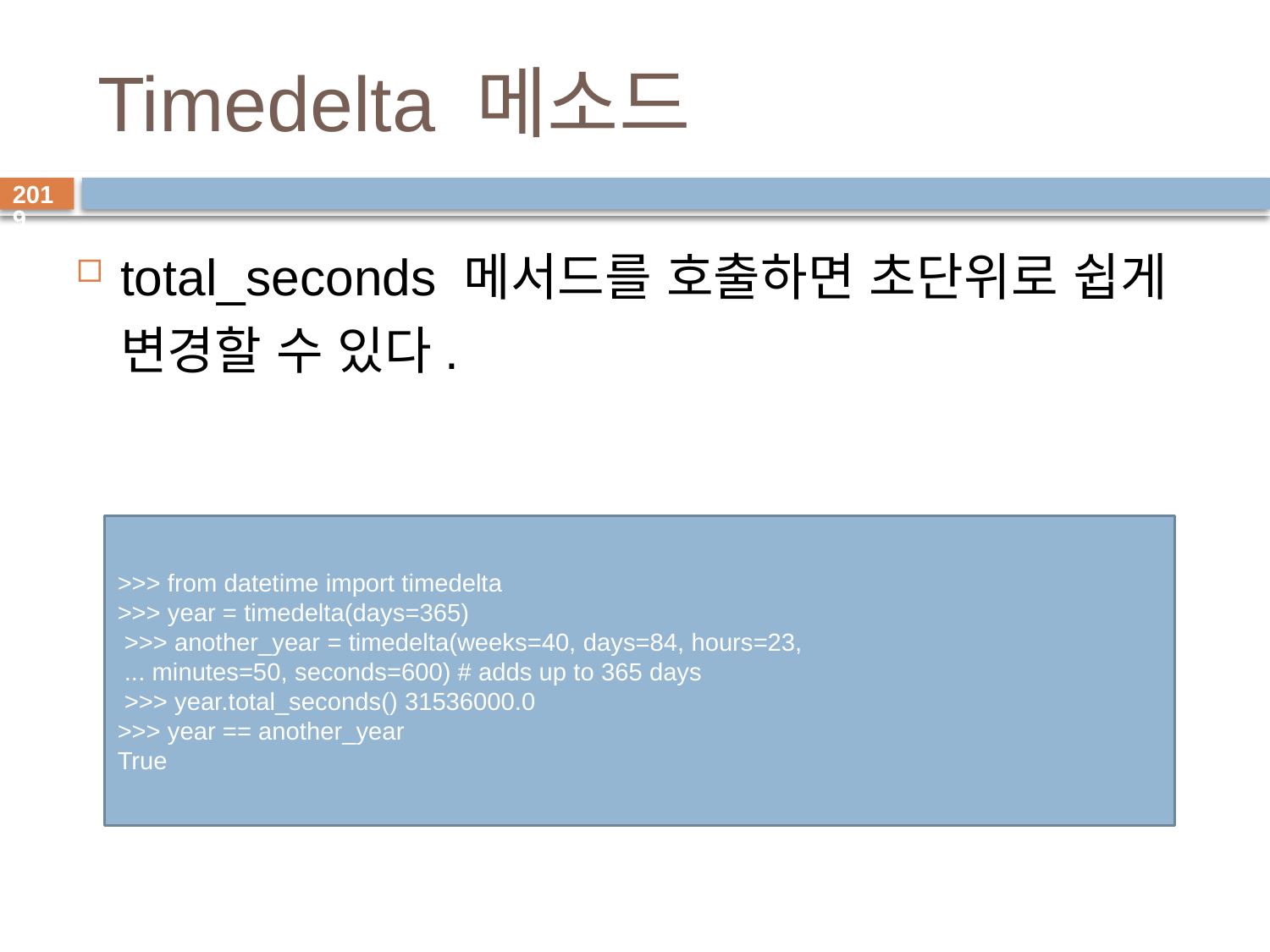

# Timedelta 메소드
2019
total_seconds 메서드를 호출하면 초단위로 쉽게 변경할 수 있다.

>>> from datetime import timedelta
>>> year = timedelta(days=365)
 >>> another_year = timedelta(weeks=40, days=84, hours=23,
 ... minutes=50, seconds=600) # adds up to 365 days
 >>> year.total_seconds() 31536000.0
>>> year == another_year
True